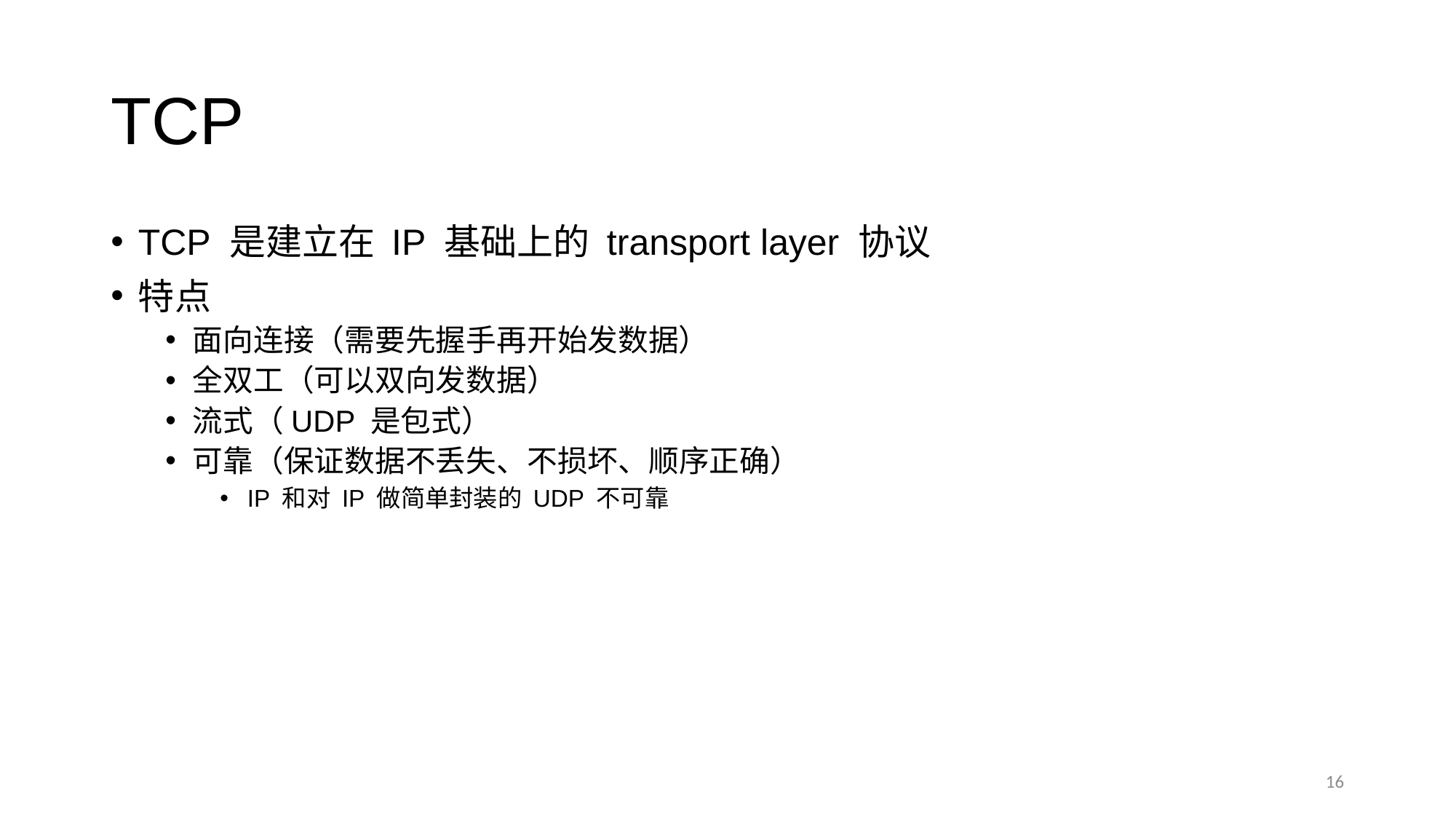

# TCP
TCP 是建立在 IP 基础上的 transport layer 协议
特点
面向连接（需要先握手再开始发数据）
全双工（可以双向发数据）
流式（UDP 是包式）
可靠（保证数据不丢失、不损坏、顺序正确）
IP 和对 IP 做简单封装的 UDP 不可靠
16